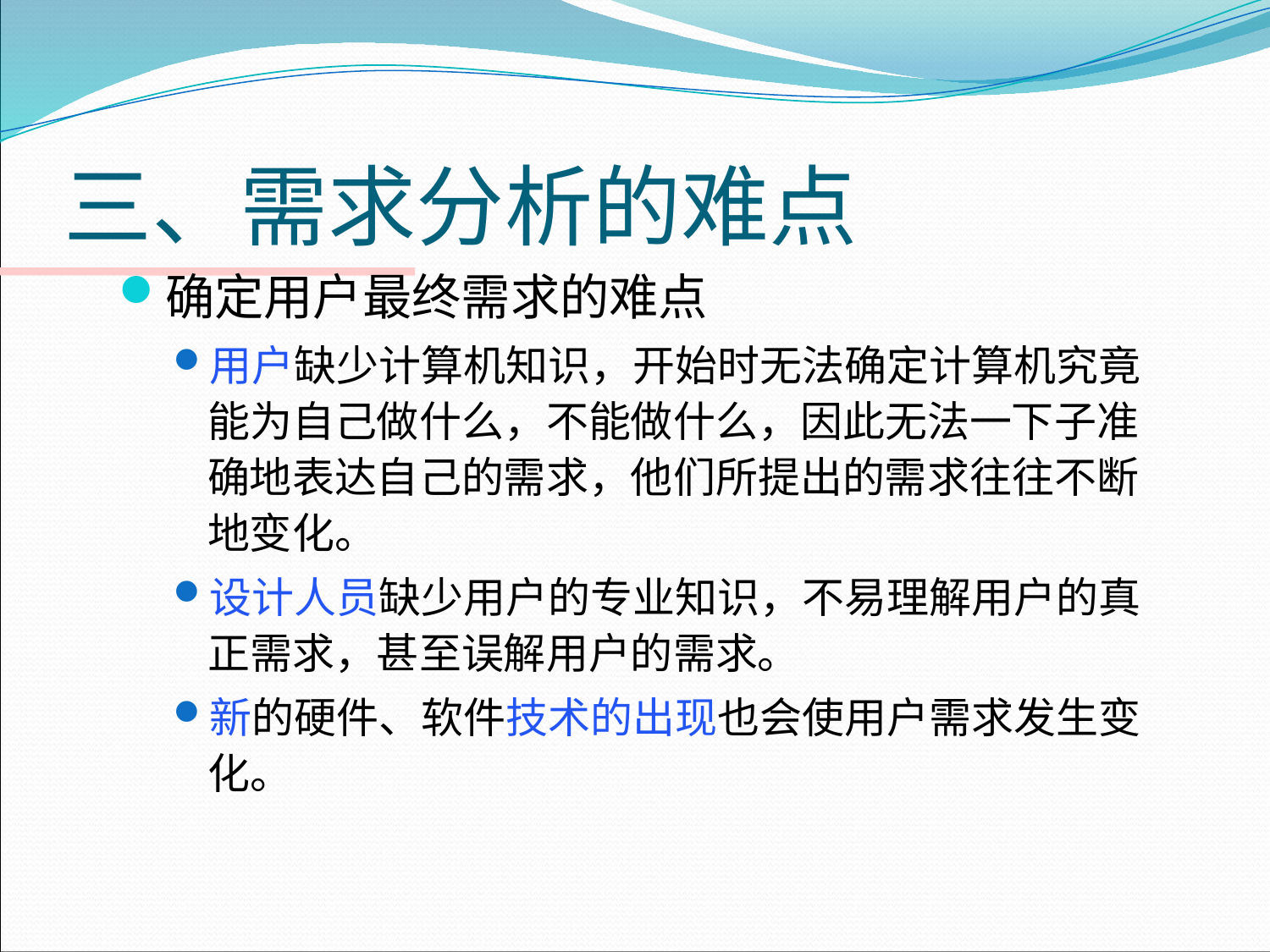

# 三、需求分析的难点
确定用户最终需求的难点
用户缺少计算机知识，开始时无法确定计算机究竟能为自己做什么，不能做什么，因此无法一下子准确地表达自己的需求，他们所提出的需求往往不断地变化。
设计人员缺少用户的专业知识，不易理解用户的真正需求，甚至误解用户的需求。
新的硬件、软件技术的出现也会使用户需求发生变化。

681